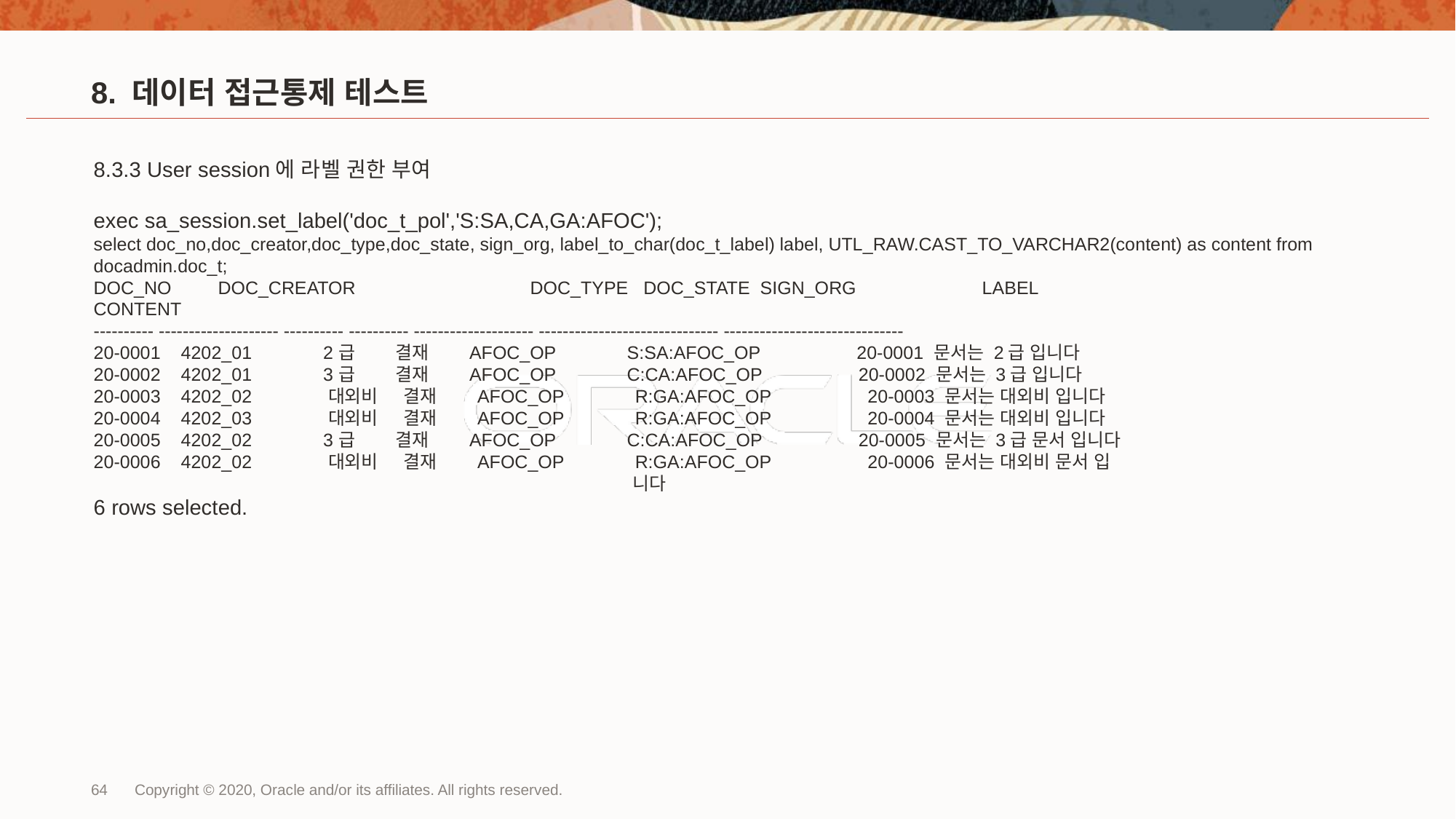

# 8. 데이터 접근통제 테스트
8.3.3 User session에 라벨 권한 부여

exec sa_session.set_label('doc_t_pol','S:SA,CA,GA:AFOC');
select doc_no,doc_creator,doc_type,doc_state, sign_org, label_to_char(doc_t_label) label, UTL_RAW.CAST_TO_VARCHAR2(content) as content from docadmin.doc_t;
DOC_NO	   DOC_CREATOR		DOC_TYPE   DOC_STATE  SIGN_ORG		   LABEL			  CONTENT
---------- -------------------- ---------- ---------- -------------------- ------------------------------ ------------------------------
20-0001    4202_01              2급        결재       AFOC_OP              S:SA:AFOC_OP                   20-0001 문서는 2급 입니다
20-0002    4202_01              3급        결재       AFOC_OP              C:CA:AFOC_OP                   20-0002 문서는 3급 입니다
20-0003    4202_02              대외비     결재       AFOC_OP              R:GA:AFOC_OP                   20-0003 문서는 대외비 입니다
20-0004    4202_03              대외비     결재       AFOC_OP              R:GA:AFOC_OP                   20-0004 문서는 대외비 입니다
20-0005    4202_02              3급        결재       AFOC_OP              C:CA:AFOC_OP                   20-0005 문서는 3급 문서 입니다
20-0006    4202_02              대외비     결재       AFOC_OP              R:GA:AFOC_OP                   20-0006 문서는 대외비 문서 입
                                                                                                         니다
6 rows selected.
64
Copyright © 2020, Oracle and/or its affiliates. All rights reserved.